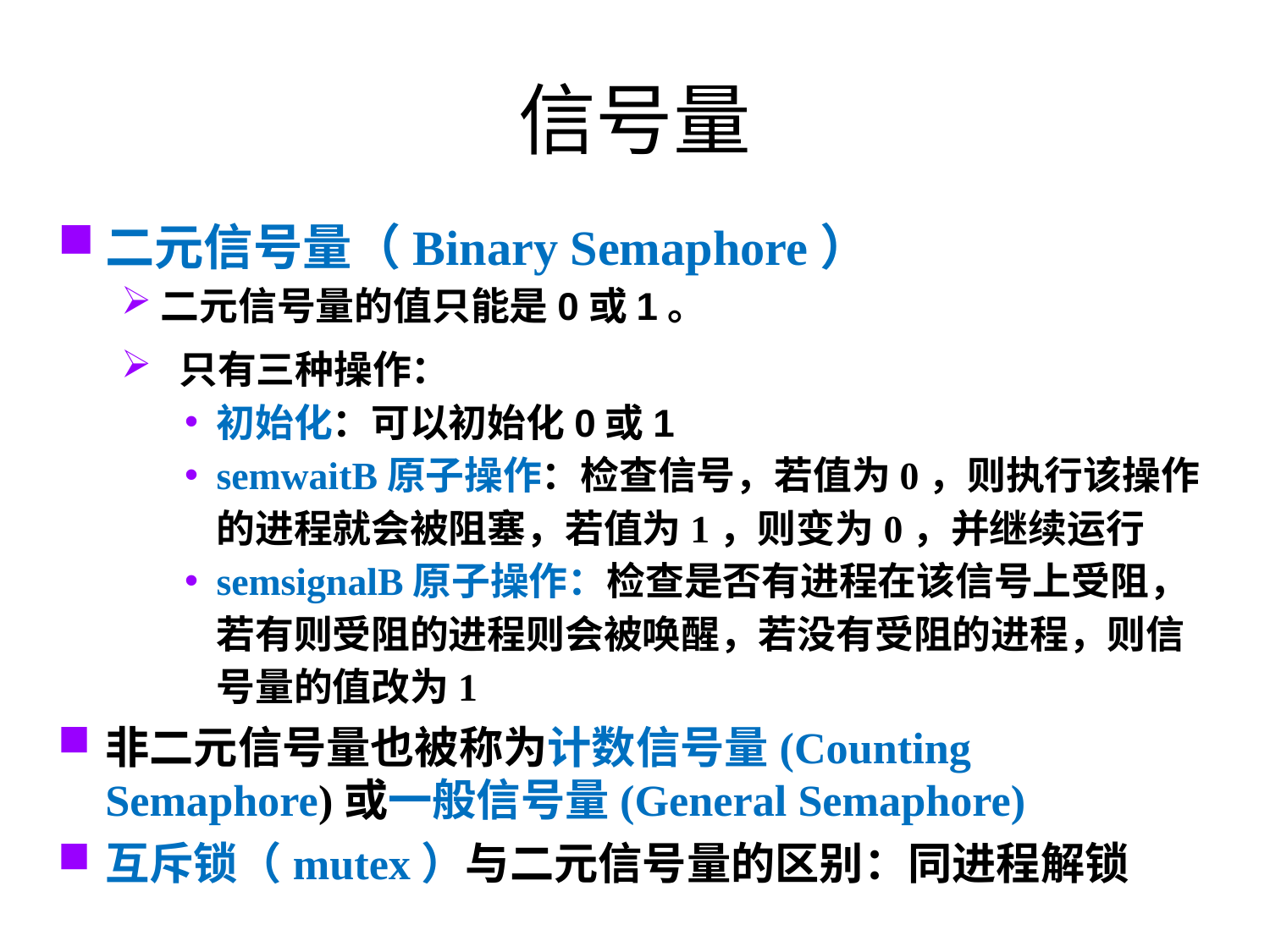

# 信号量
二元信号量（Binary Semaphore）
二元信号量的值只能是0或1。
 只有三种操作：
初始化：可以初始化0或1
semwaitB原子操作：检查信号，若值为0，则执行该操作的进程就会被阻塞，若值为1，则变为0，并继续运行
semsignalB原子操作：检查是否有进程在该信号上受阻，若有则受阻的进程则会被唤醒，若没有受阻的进程，则信号量的值改为1
非二元信号量也被称为计数信号量(Counting Semaphore)或一般信号量(General Semaphore)
互斥锁（mutex）与二元信号量的区别：同进程解锁